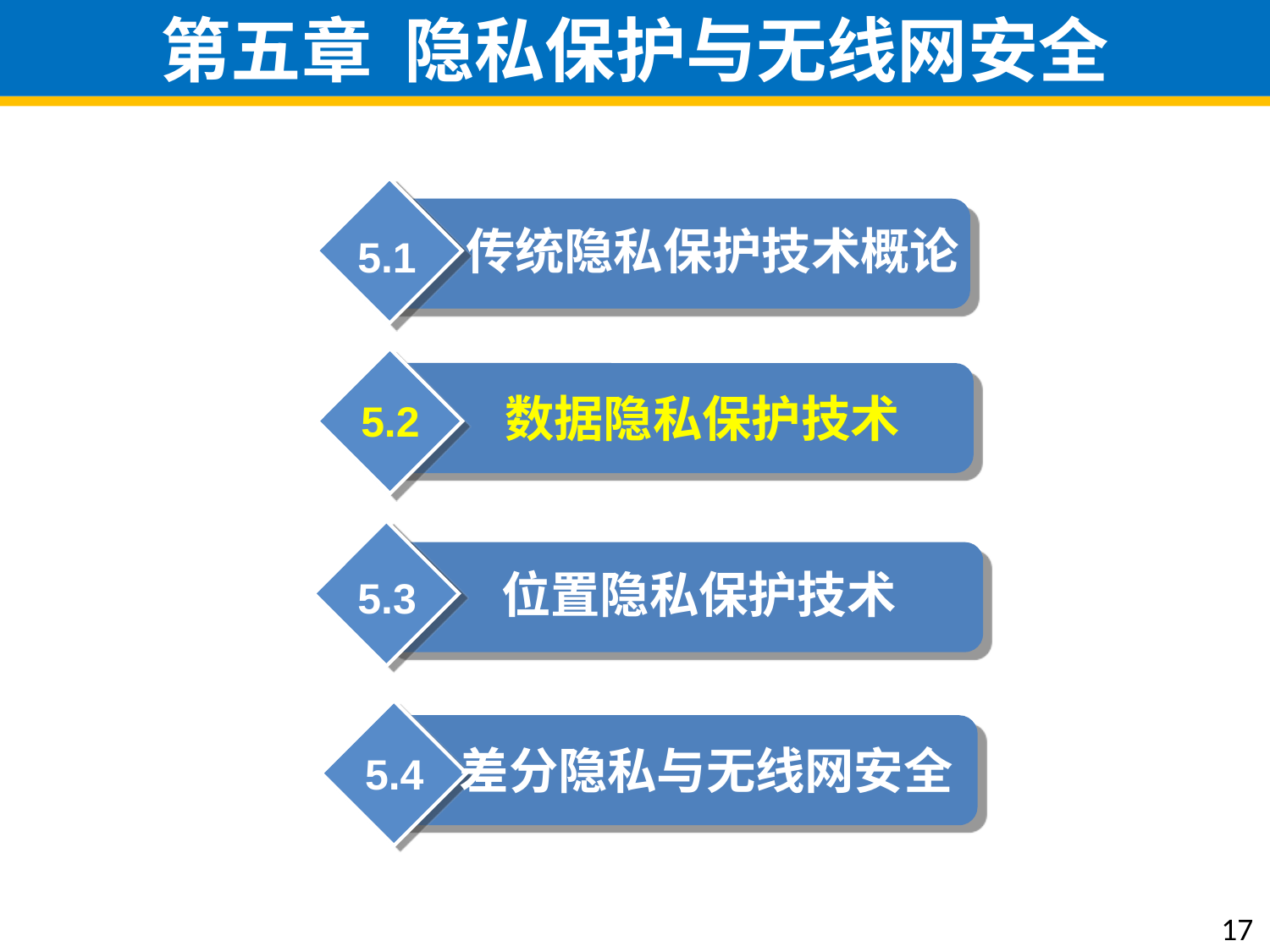

# 第五章  隐私保护与无线网安全

传统隐私保护技术概论
5.1

数据隐私保护技术
5.2

位置隐私保护技术
5.3

差分隐私与无线网安全
5.4
17